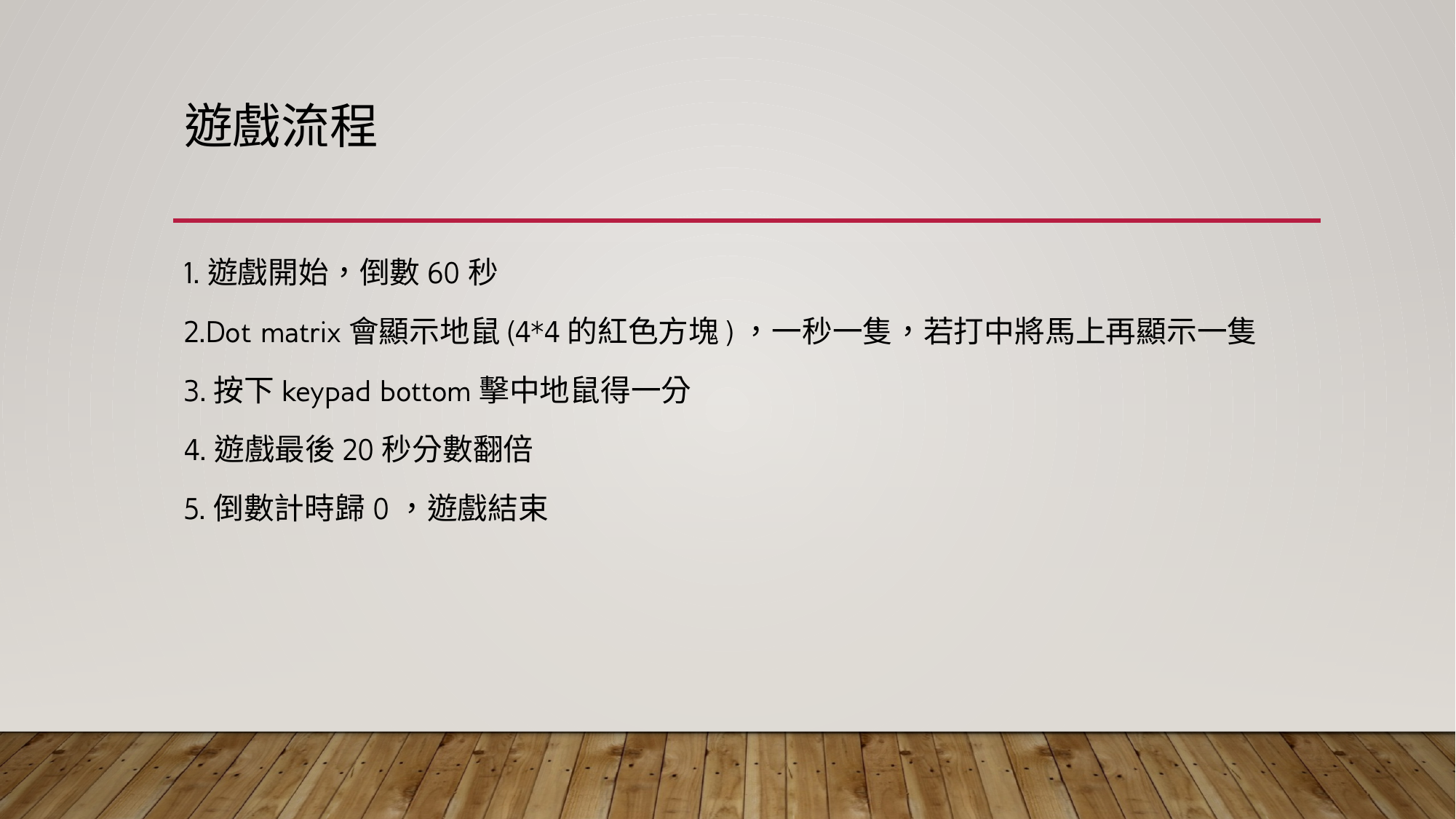

# 遊戲流程
1.遊戲開始，倒數60秒
2.Dot matrix會顯示地鼠(4*4的紅色方塊)，一秒一隻，若打中將馬上再顯示一隻
3.按下keypad bottom擊中地鼠得一分
4.遊戲最後20秒分數翻倍
5.倒數計時歸0，遊戲結束